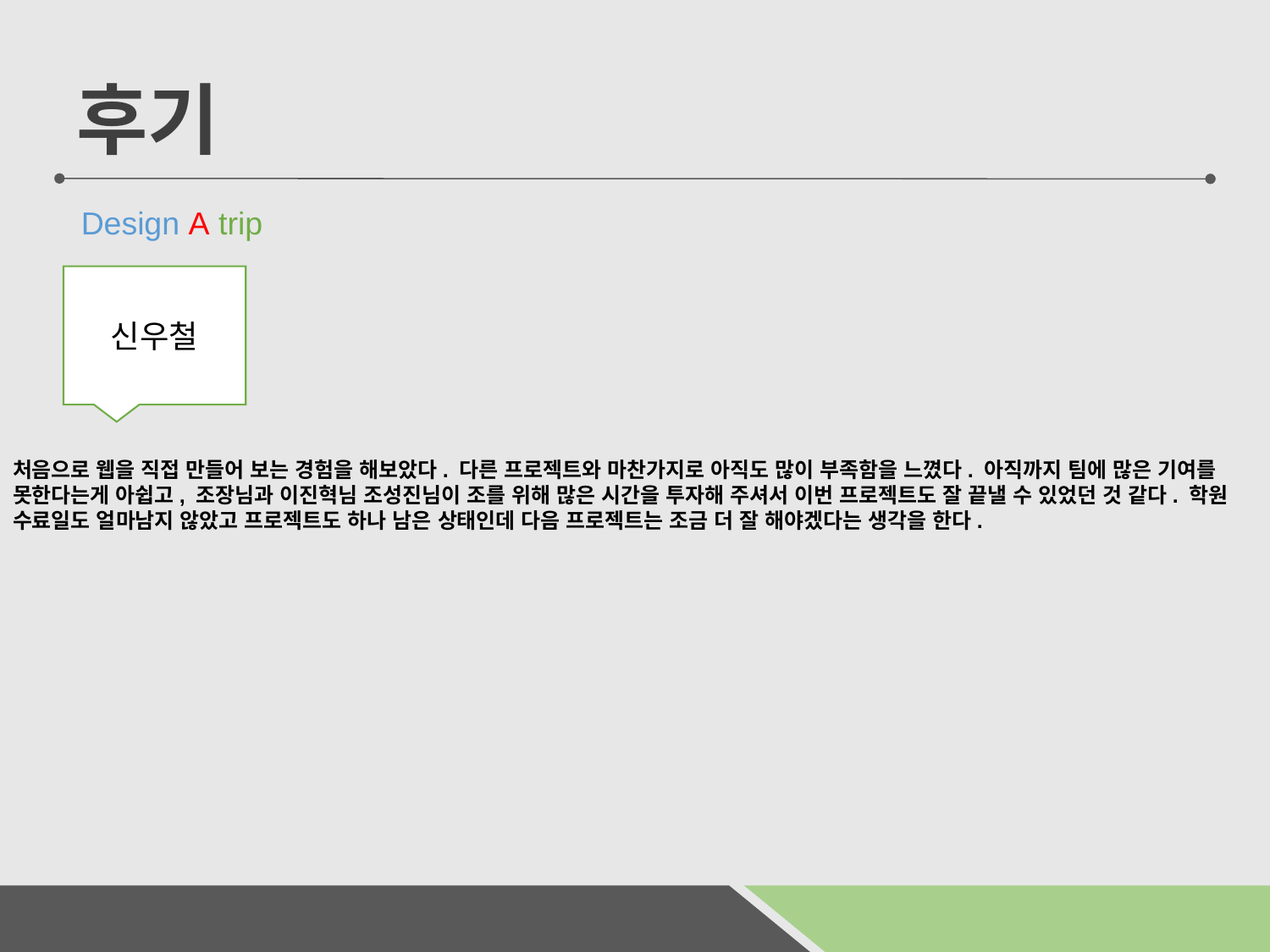

처음으로 웹을 직접 만들어 보는 경험을 해보았다. 다른 프로젝트와 마찬가지로 아직도 많이 부족함을 느꼈다. 아직까지 팀에 많은 기여를 못한다는게 아쉽고, 조장님과 이진혁님 조성진님이 조를 위해 많은 시간을 투자해 주셔서 이번 프로젝트도 잘 끝낼 수 있었던 것 같다. 학원 수료일도 얼마남지 않았고 프로젝트도 하나 남은 상태인데 다음 프로젝트는 조금 더 잘 해야겠다는 생각을 한다.

후기
 Design A trip
신우철